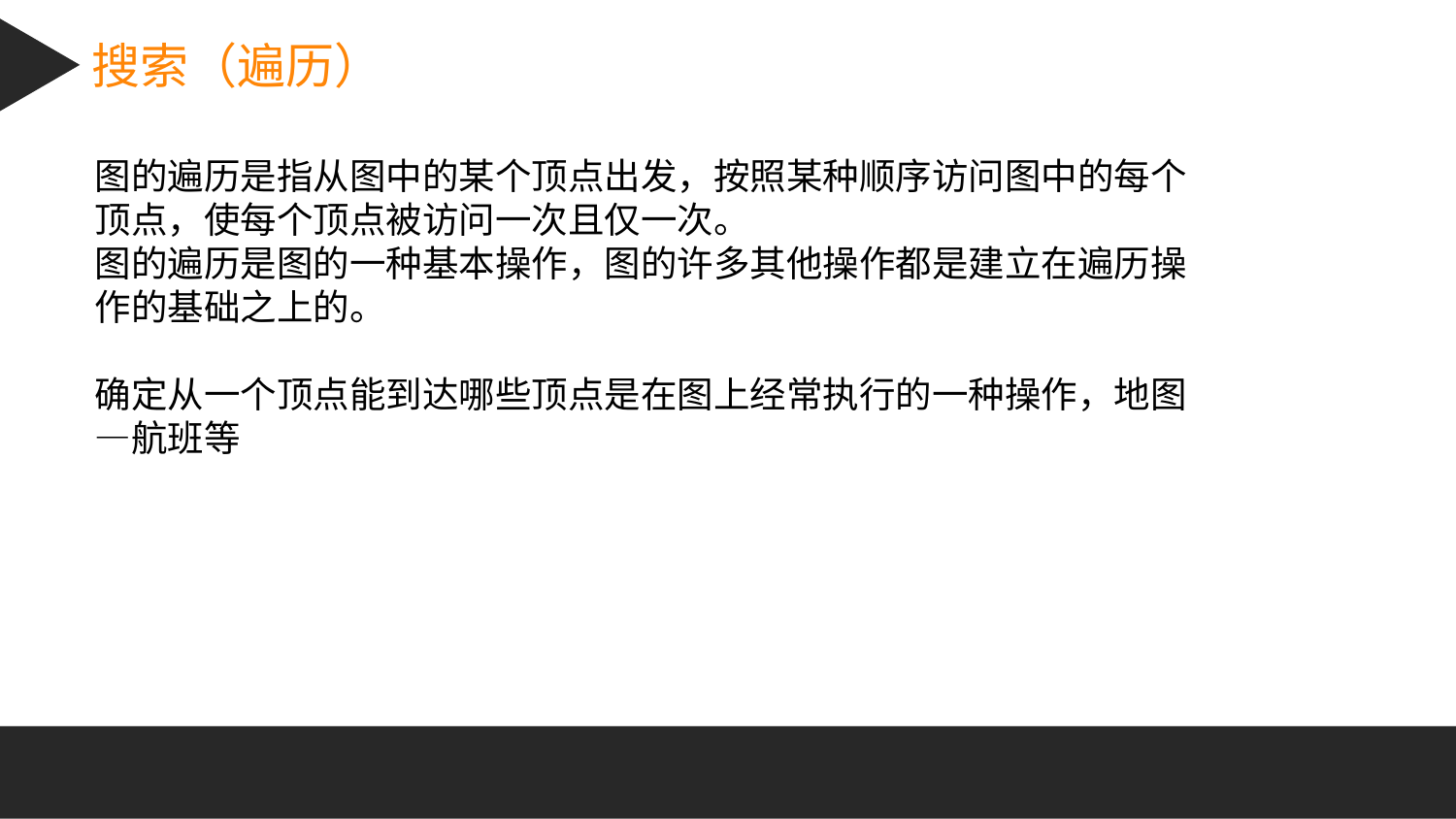

搜索（遍历）
图的遍历是指从图中的某个顶点出发，按照某种顺序访问图中的每个顶点，使每个顶点被访问一次且仅一次。
图的遍历是图的一种基本操作，图的许多其他操作都是建立在遍历操作的基础之上的。

确定从一个顶点能到达哪些顶点是在图上经常执行的一种操作，地图—航班等